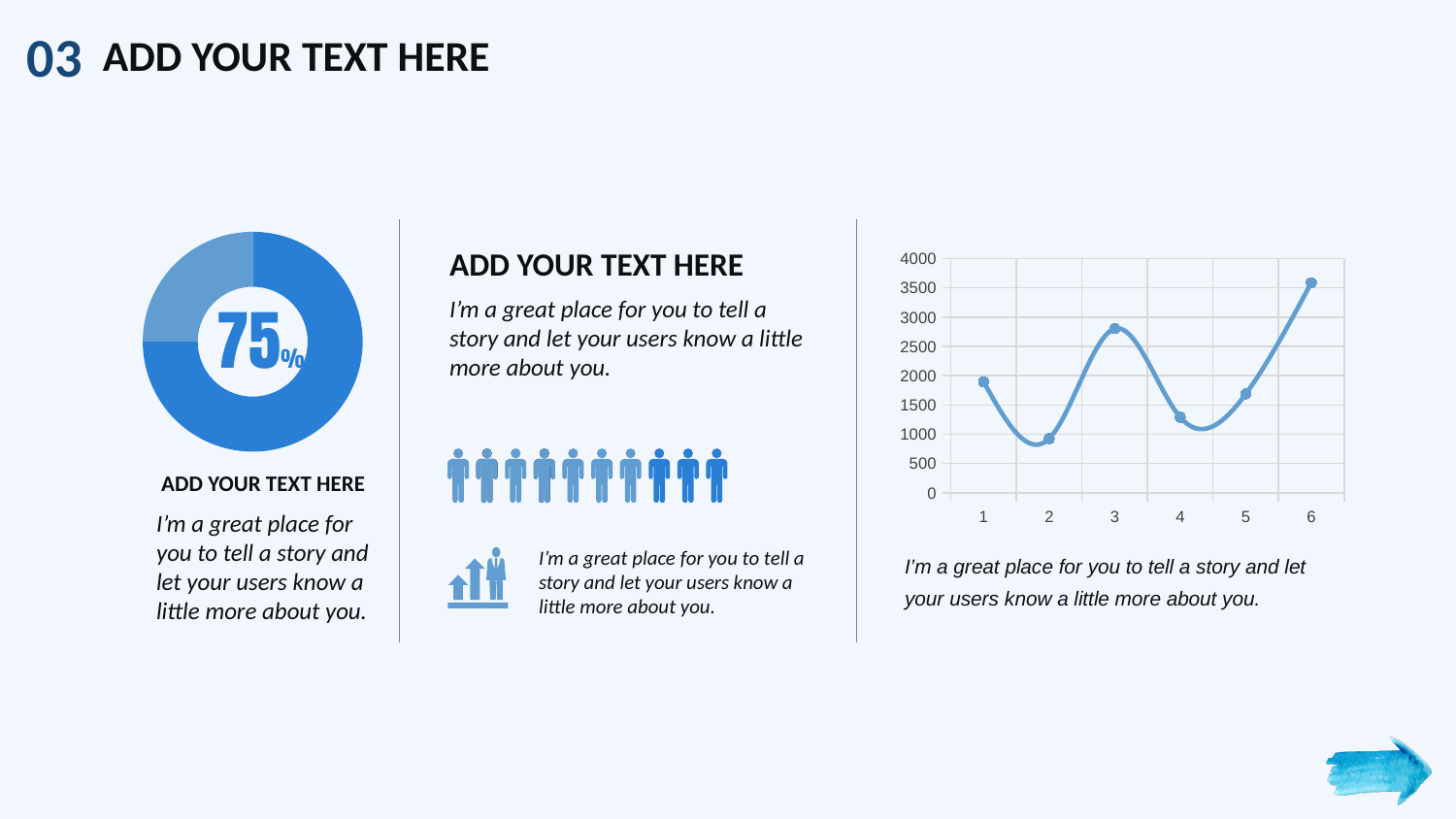

### Chart

| Category | 百分比 |
|---|---|
|  | 75.0 |
|  | 25.0 |
75%
ADD YOUR TEXT HERE
I’m a great place for you to tell a story and let your users know a little more about you.

### Chart

| Category | 系列 1 |
|---|---|
| 1 | 1895.0 |
| 2 | 926.0 |
| 3 | 2805.0 |
| 4 | 1290.0 |
| 5 | 1690.0 |
| 6 | 3590.0 |
I’m a great place for you to tell a story and let your users know a little more about you.
ADD YOUR TEXT HERE
I’m a great place for you to tell a story and let your users know a little more about you.

I’m a great place for you to tell a story and let your users know a little more about you.